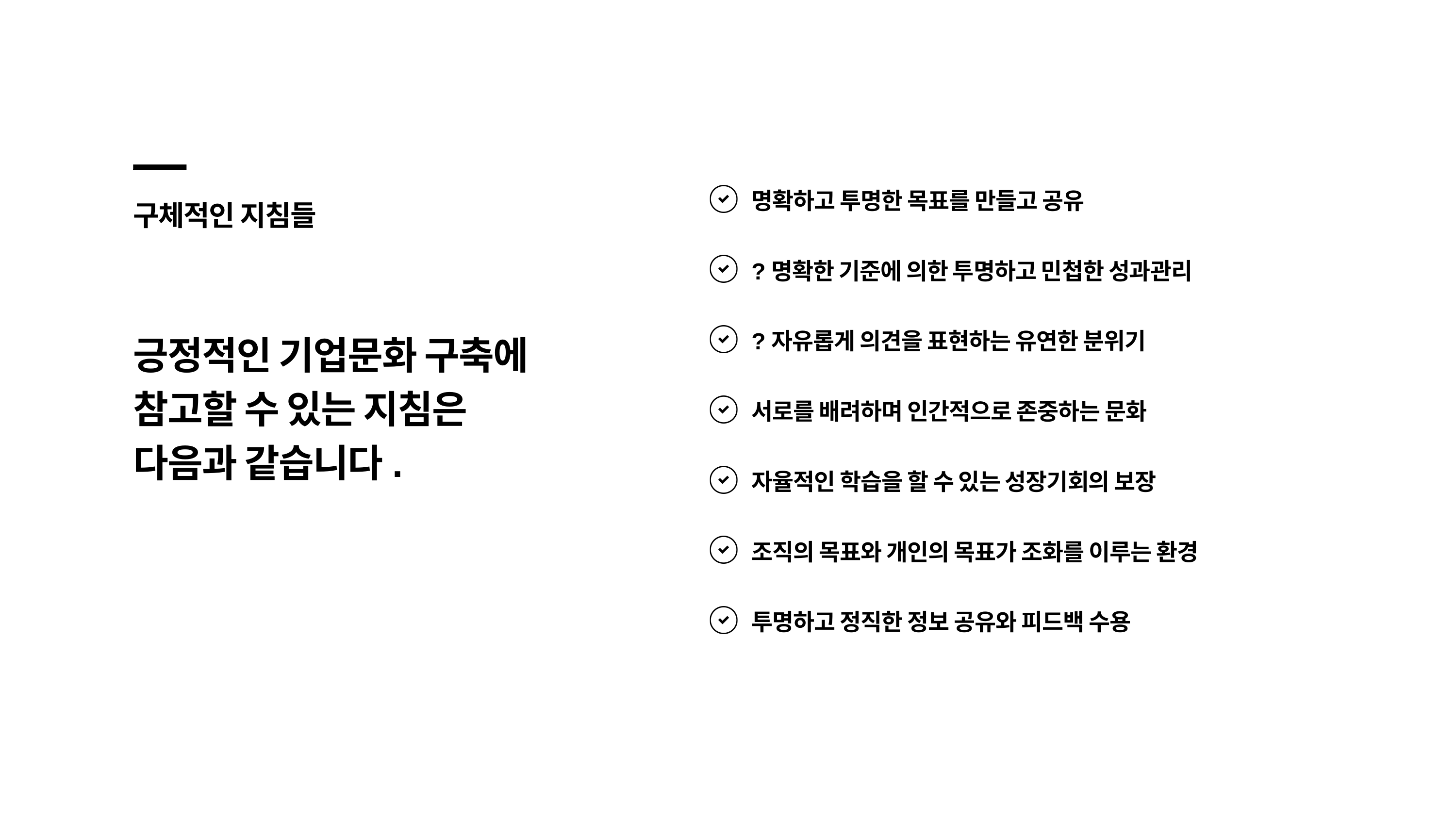

명확하고 투명한 목표를 만들고 공유

구체적인 지침들
?명확한 기준에 의한 투명하고 민첩한 성과관리

?자유롭게 의견을 표현하는 유연한 분위기
긍정적인 기업문화 구축에 참고할 수 있는 지침은 다음과 같습니다.

서로를 배려하며 인간적으로 존중하는 문화

자율적인 학습을 할 수 있는 성장기회의 보장

조직의 목표와 개인의 목표가 조화를 이루는 환경

투명하고 정직한 정보 공유와 피드백 수용